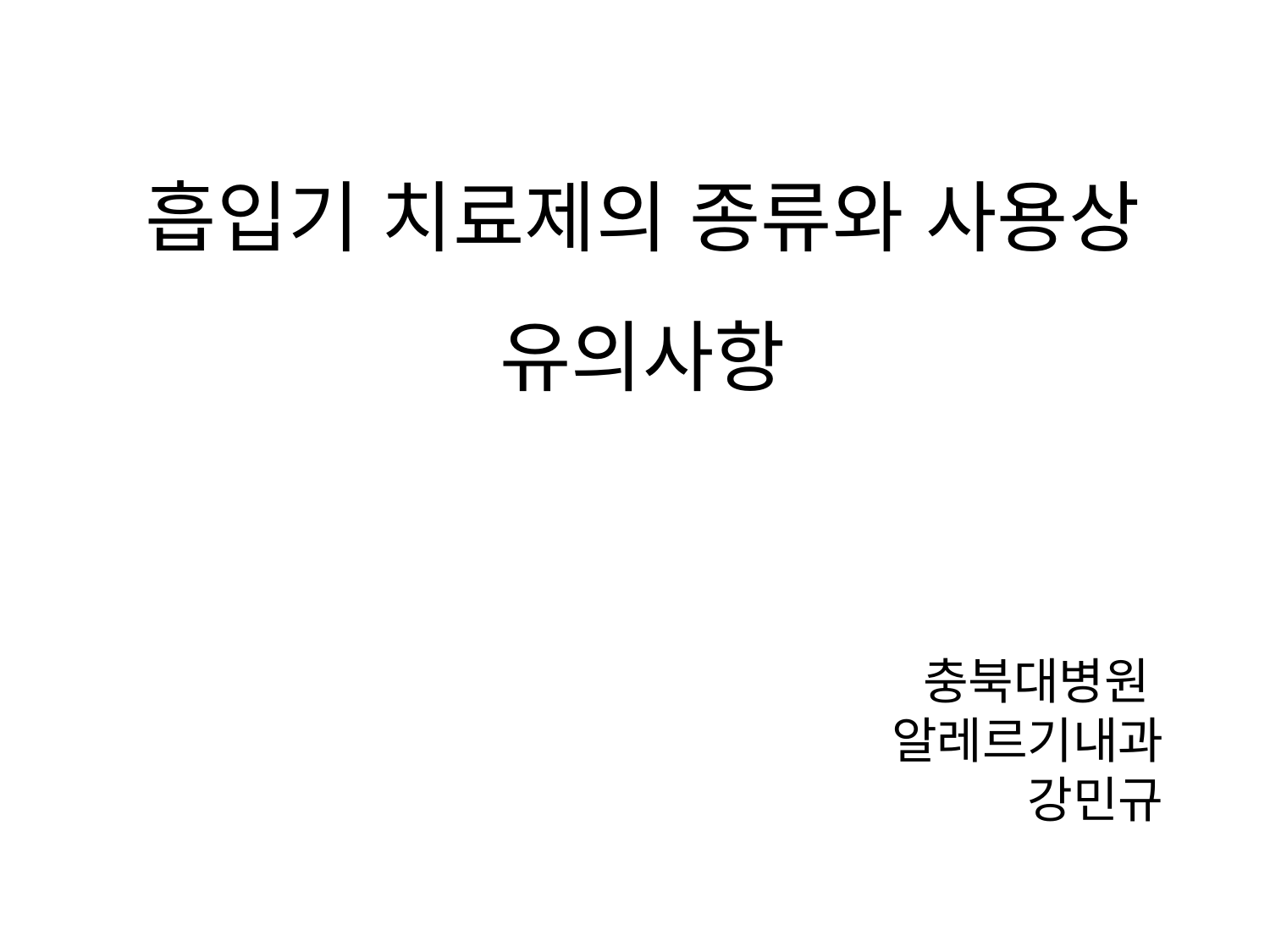

흡입기 치료제의 종류와 사용상 유의사항
충북대병원
알레르기내과
강민규